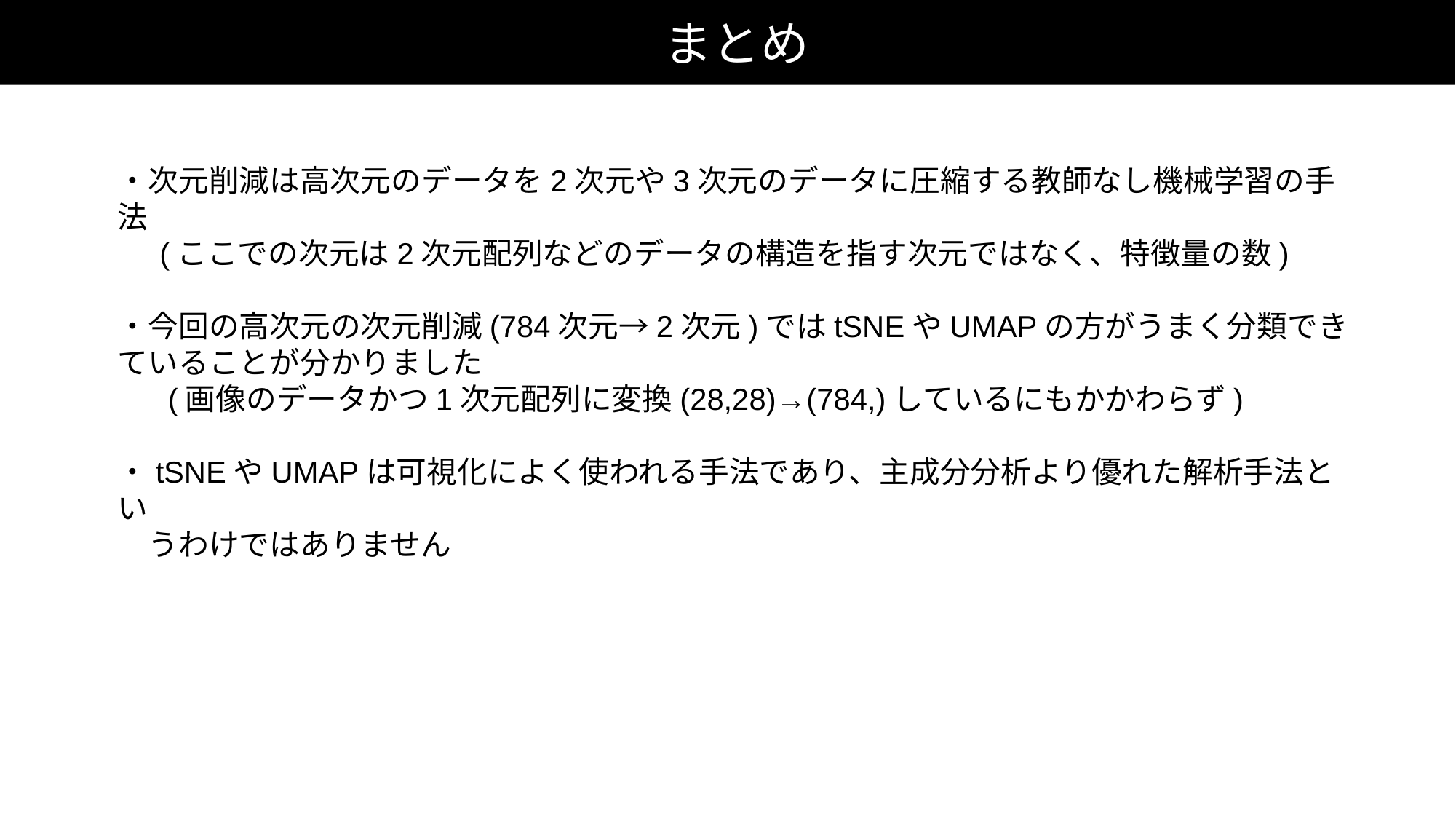

まとめ
・次元削減は高次元のデータを2次元や3次元のデータに圧縮する教師なし機械学習の手法
     (ここでの次元は2次元配列などのデータの構造を指す次元ではなく、特徴量の数)

・今回の高次元の次元削減(784次元→2次元)ではtSNEやUMAPの方がうまく分類できていることが分かりました
      (画像のデータかつ1次元配列に変換(28,28)→(784,)しているにもかかわらず)

・tSNEやUMAPは可視化によく使われる手法であり、主成分分析より優れた解析手法とい
　うわけではありません